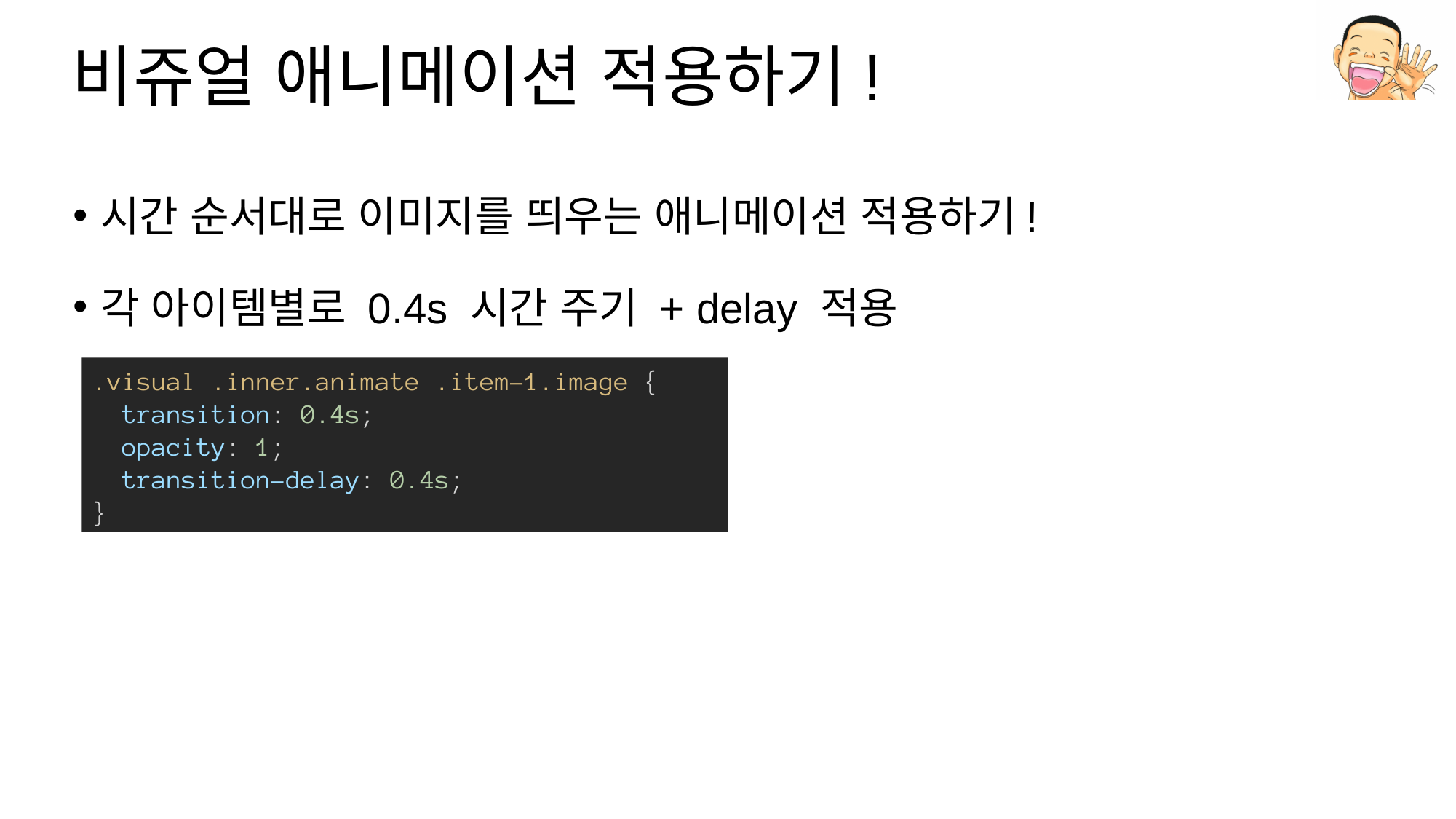

# 비쥬얼 애니메이션 적용하기!
시간 순서대로 이미지를 띄우는 애니메이션 적용하기!
각 아이템별로 0.4s 시간 주기 + delay 적용
.visual .inner.animate .item-1.image {
  transition: 0.4s;
  opacity: 1;
  transition-delay: 0.4s;
}